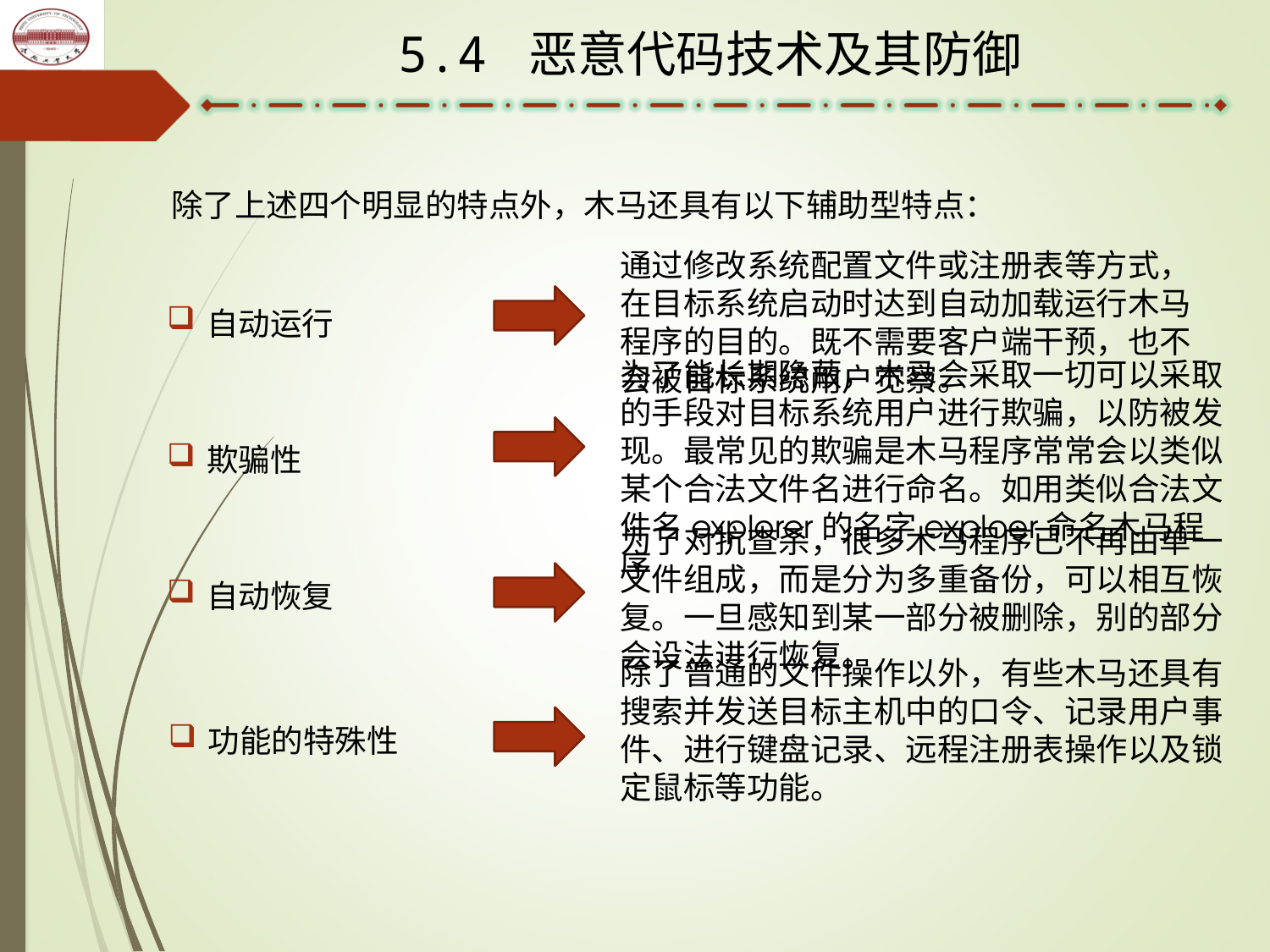

5.4 恶意代码技术及其防御
除了上述四个明显的特点外，木马还具有以下辅助型特点：
通过修改系统配置文件或注册表等方式，在目标系统启动时达到自动加载运行木马程序的目的。既不需要客户端干预，也不会被目标系统用户觉察。
自动运行

为了能长期隐蔽，木马会采取一切可以采取的手段对目标系统用户进行欺骗，以防被发现。最常见的欺骗是木马程序常常会以类似某个合法文件名进行命名。如用类似合法文件名explorer的名字exploer命名木马程序
欺骗性

为了对抗查杀，很多木马程序已不再由单一文件组成，而是分为多重备份，可以相互恢复。一旦感知到某一部分被删除，别的部分会设法进行恢复。
自动恢复

除了普通的文件操作以外，有些木马还具有搜索并发送目标主机中的口令、记录用户事件、进行键盘记录、远程注册表操作以及锁定鼠标等功能。
功能的特殊性